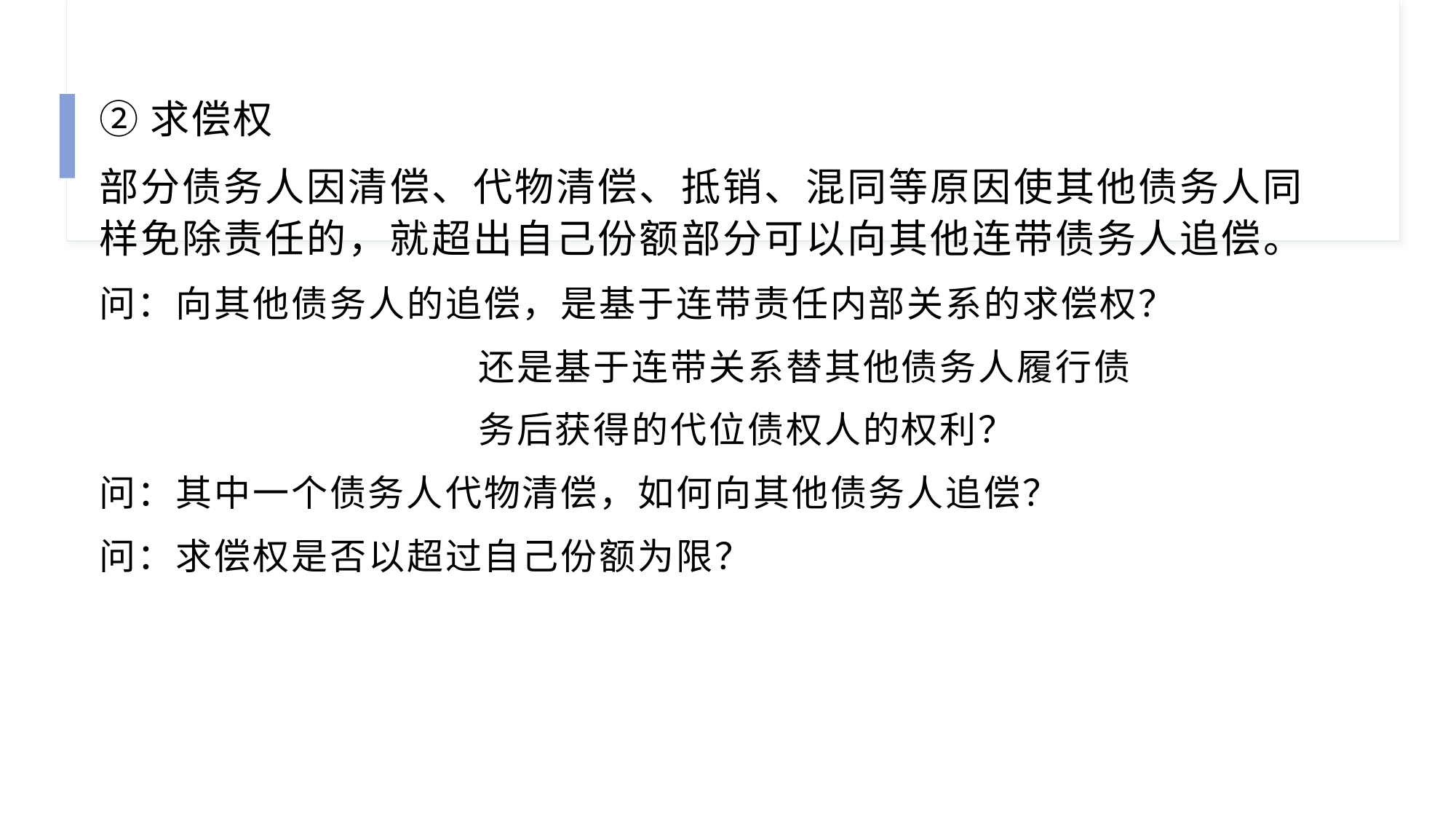

②求偿权
部分债务人因清偿、代物清偿、抵销、混同等原因使其他债务人同样免除责任的，就超出自己份额部分可以向其他连带债务人追偿。
问：向其他债务人的追偿，是基于连带责任内部关系的求偿权？
                                    还是基于连带关系替其他债务人履行债
                                    务后获得的代位债权人的权利？
问：其中一个债务人代物清偿，如何向其他债务人追偿？
问：求偿权是否以超过自己份额为限？